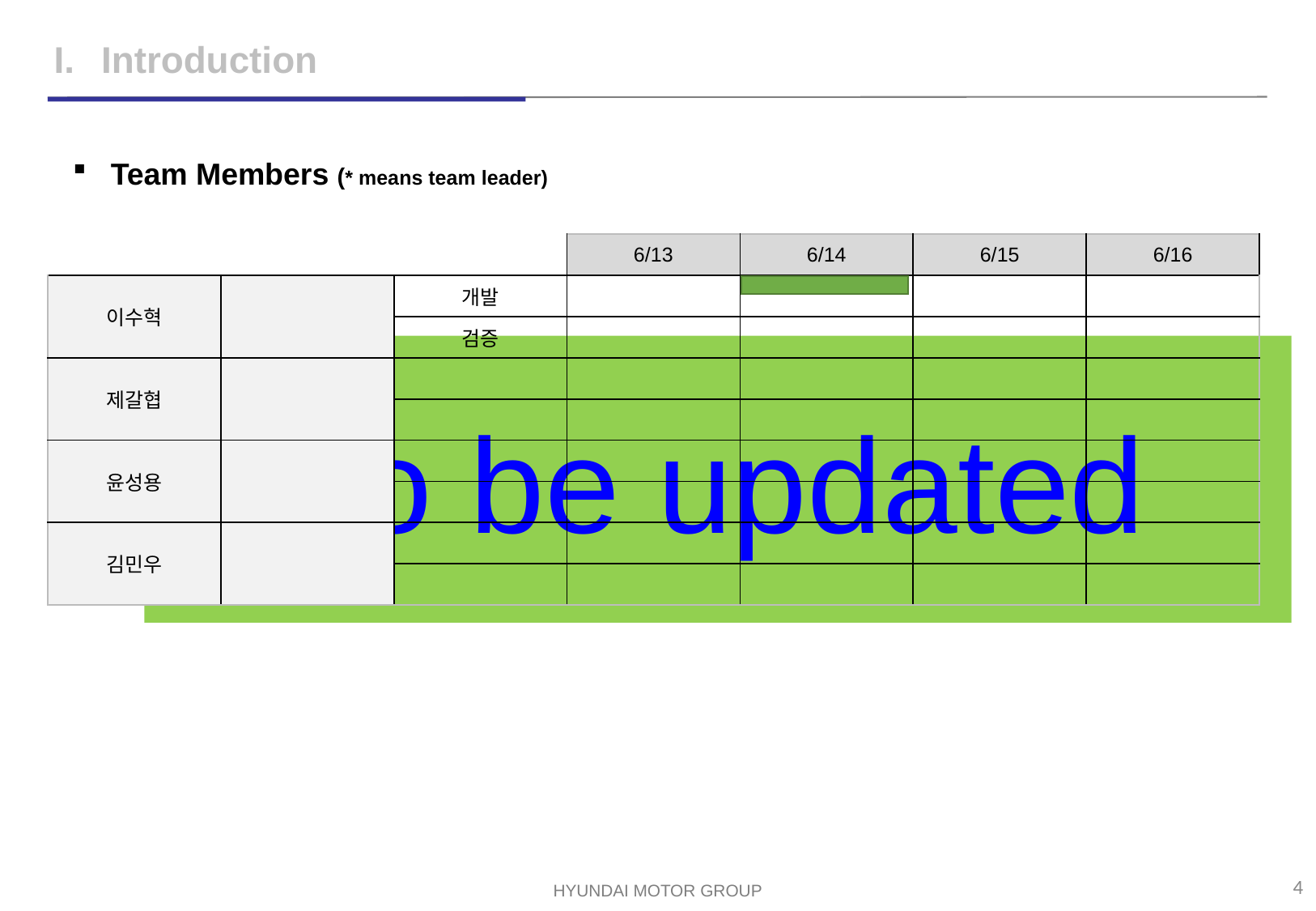

Introduction
Team Members (* means team leader)

|  |  |  | 6/13 | 6/14 | 6/15 | 6/16 |
| --- | --- | --- | --- | --- | --- | --- |
| 이수혁 |  | 개발 |  |  |  |  |
|  |  | 검증 |  |  |  |  |
| 제갈협 |  |  |  |  |  |  |
|  |  |  |  |  |  |  |
| 윤성용 |  |  |  |  |  |  |
|  |  |  |  |  |  |  |
| 김민우 |  |  |  |  |  |  |
|  |  |  |  |  |  |  |

To be updated